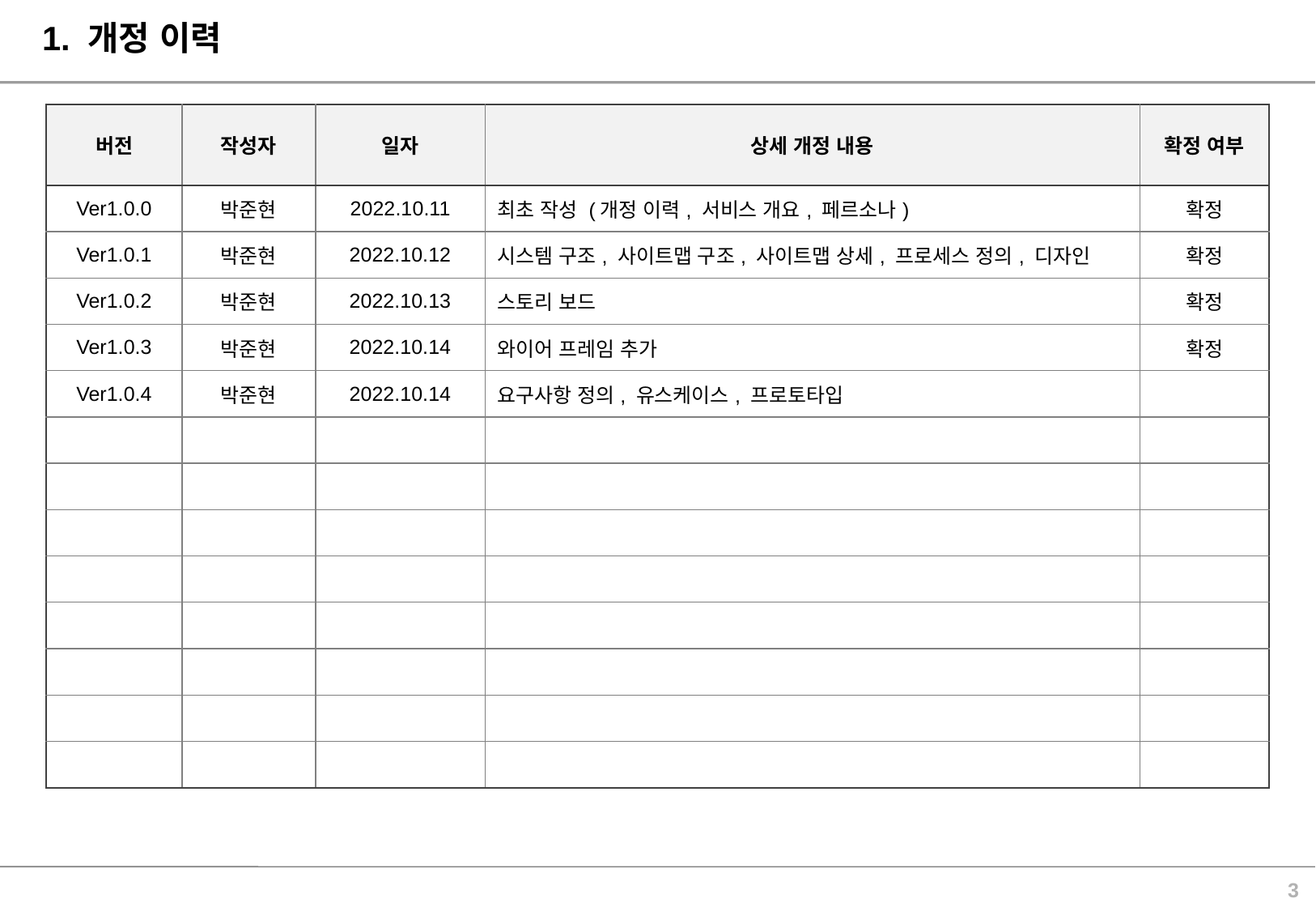

# 1. 개정 이력
| 버전 | 작성자 | 일자 | 상세 개정 내용 | 확정 여부 |
| --- | --- | --- | --- | --- |
| Ver1.0.0 | 박준현 | 2022.10.11 | 최초 작성 (개정 이력, 서비스 개요, 페르소나) | 확정 |
| Ver1.0.1 | 박준현 | 2022.10.12 | 시스템 구조, 사이트맵 구조, 사이트맵 상세, 프로세스 정의, 디자인 | 확정 |
| Ver1.0.2 | 박준현 | 2022.10.13 | 스토리 보드 | 확정 |
| Ver1.0.3 | 박준현 | 2022.10.14 | 와이어 프레임 추가 | 확정 |
| Ver1.0.4 | 박준현 | 2022.10.14 | 요구사항 정의, 유스케이스, 프로토타입 |  |
|  |  |  |  |  |
|  |  |  |  |  |
|  |  |  |  |  |
|  |  |  |  |  |
|  |  |  |  |  |
|  |  |  |  |  |
|  |  |  |  |  |
|  |  |  |  |  |
3